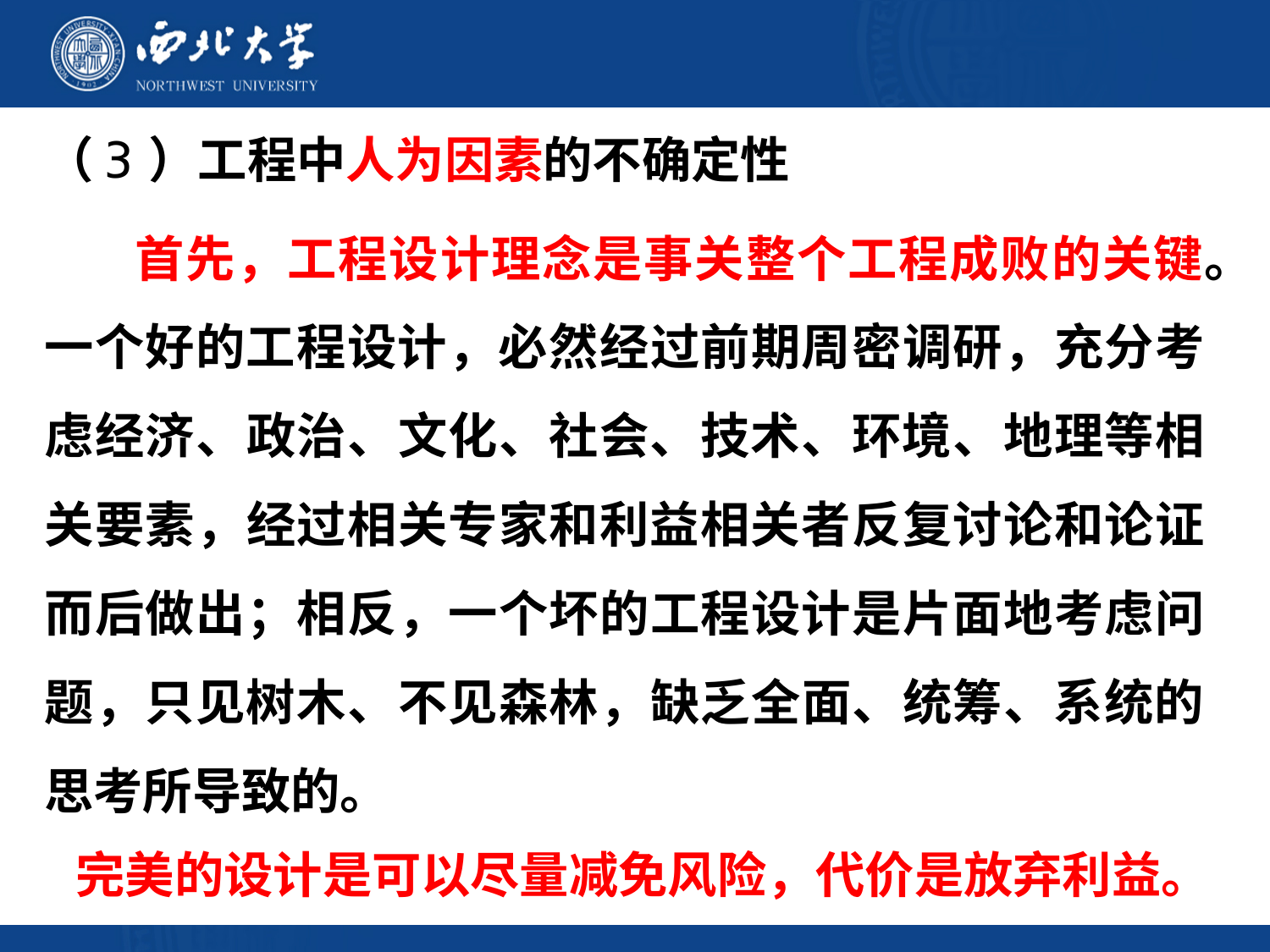

（3）工程中人为因素的不确定性
      首先，工程设计理念是事关整个工程成败的关键。一个好的工程设计，必然经过前期周密调研，充分考虑经济、政治、文化、社会、技术、环境、地理等相关要素，经过相关专家和利益相关者反复讨论和论证而后做出；相反，一个坏的工程设计是片面地考虑问题，只见树木、不见森林，缺乏全面、统筹、系统的思考所导致的。
完美的设计是可以尽量减免风险，代价是放弃利益。